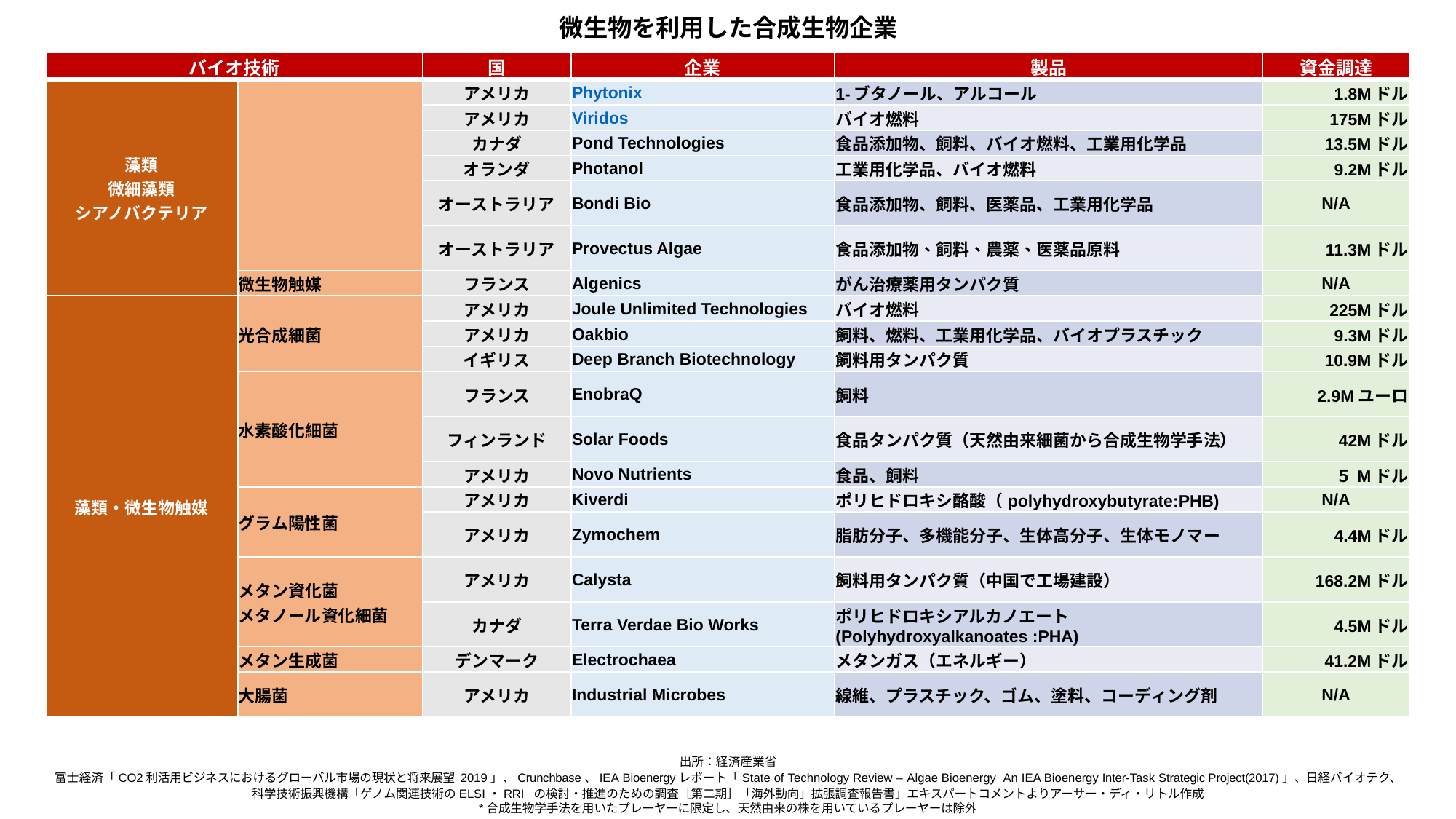

微生物を利用した合成生物企業
| バイオ技術 |  | 国 | 企業 | 製品 | 資金調達 |
| --- | --- | --- | --- | --- | --- |
| 藻類 微細藻類 シアノバクテリア |  | アメリカ | Phytonix | 1-ブタノール、アルコール | 1.8Mドル |
|  |  | アメリカ | Viridos | バイオ燃料 | 175Mドル |
|  |  | カナダ | Pond Technologies | 食品添加物、飼料、バイオ燃料、工業用化学品 | 13.5Mドル |
|  |  | オランダ | Photanol | 工業用化学品、バイオ燃料 | 9.2Mドル |
|  |  | オーストラリア | Bondi Bio | 食品添加物、飼料、医薬品、工業用化学品 | N/A |
|  |  | オーストラリア | Provectus Algae | 食品添加物、飼料、農薬、医薬品原料 | 11.3Mドル |
|  | 微生物触媒 | フランス | Algenics | がん治療薬用タンパク質 | N/A |
| 藻類・微生物触媒 | 光合成細菌 | アメリカ | Joule Unlimited Technologies | バイオ燃料 | 225Mドル |
|  |  | アメリカ | Oakbio | 飼料、燃料、工業用化学品、バイオプラスチック | 9.3Mドル |
|  |  | イギリス | Deep Branch Biotechnology | 飼料用タンパク質 | 10.9Mドル |
|  | 水素酸化細菌 | フランス | EnobraQ | 飼料 | 2.9Mユーロ |
|  |  | フィンランド | Solar Foods | 食品タンパク質（天然由来細菌から合成生物学手法） | 42Mドル |
|  |  | アメリカ | Novo Nutrients | 食品、飼料 | ５Mドル |
|  | グラム陽性菌 | アメリカ | Kiverdi | ポリヒドロキシ酪酸（polyhydroxybutyrate:PHB) | N/A |
|  |  | アメリカ | Zymochem | 脂肪分子、多機能分子、生体高分子、生体モノマー | 4.4Mドル |
|  | メタン資化菌 メタノール資化細菌 | アメリカ | Calysta | 飼料用タンパク質（中国で工場建設） | 168.2Mドル |
|  |  | カナダ | Terra Verdae Bio Works | ポリヒドロキシアルカノエート(Polyhydroxyalkanoates :PHA) | 4.5Mドル |
|  | メタン生成菌 | デンマーク | Electrochaea | メタンガス（エネルギー） | 41.2Mドル |
|  | 大腸菌 | アメリカ | Industrial Microbes | 線維、プラスチック、ゴム、塗料、コーディング剤 | N/A |

出所：経済産業省
富士経済「CO2利活用ビジネスにおけるグローバル市場の現状と将来展望 2019」、Crunchbase、IEA Bioenergyレポート「State of Technology Review – Algae Bioenergy An IEA Bioenergy Inter-Task Strategic Project(2017)」、日経バイオテク、
科学技術振興機構「ゲノム関連技術のELSI・RRI の検討・推進のための調査［第二期］「海外動向」拡張調査報告書」エキスパートコメントよりアーサー・ディ・リトル作成
*合成生物学手法を用いたプレーヤーに限定し、天然由来の株を用いているプレーヤーは除外